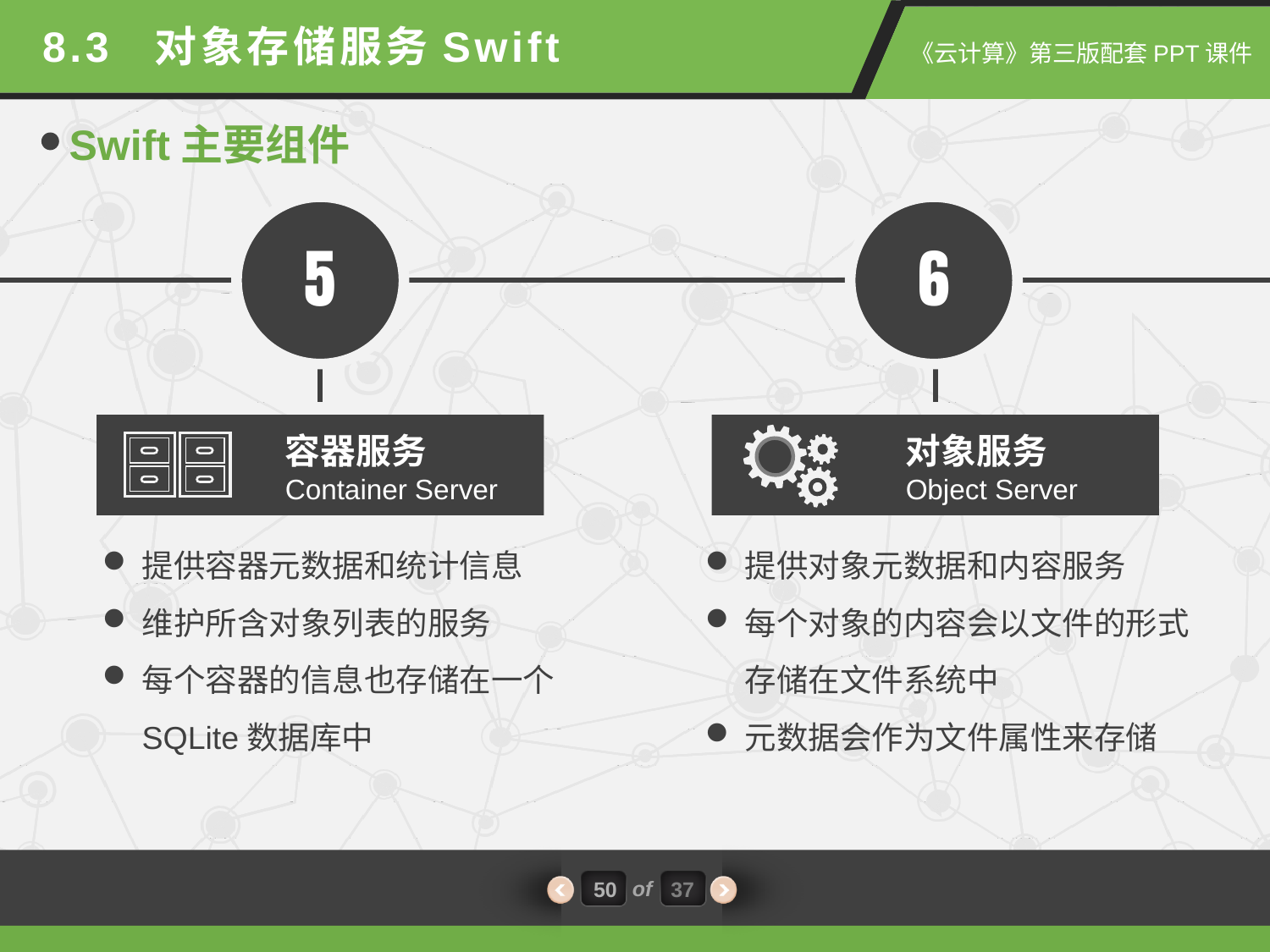

8.3  对象存储服务Swift
Swift主要组件

5
6

容器服务
Container Server
对象服务
Object Server

提供容器元数据和统计信息
维护所含对象列表的服务
每个容器的信息也存储在一个SQLite数据库中
提供对象元数据和内容服务
每个对象的内容会以文件的形式存储在文件系统中
元数据会作为文件属性来存储
50